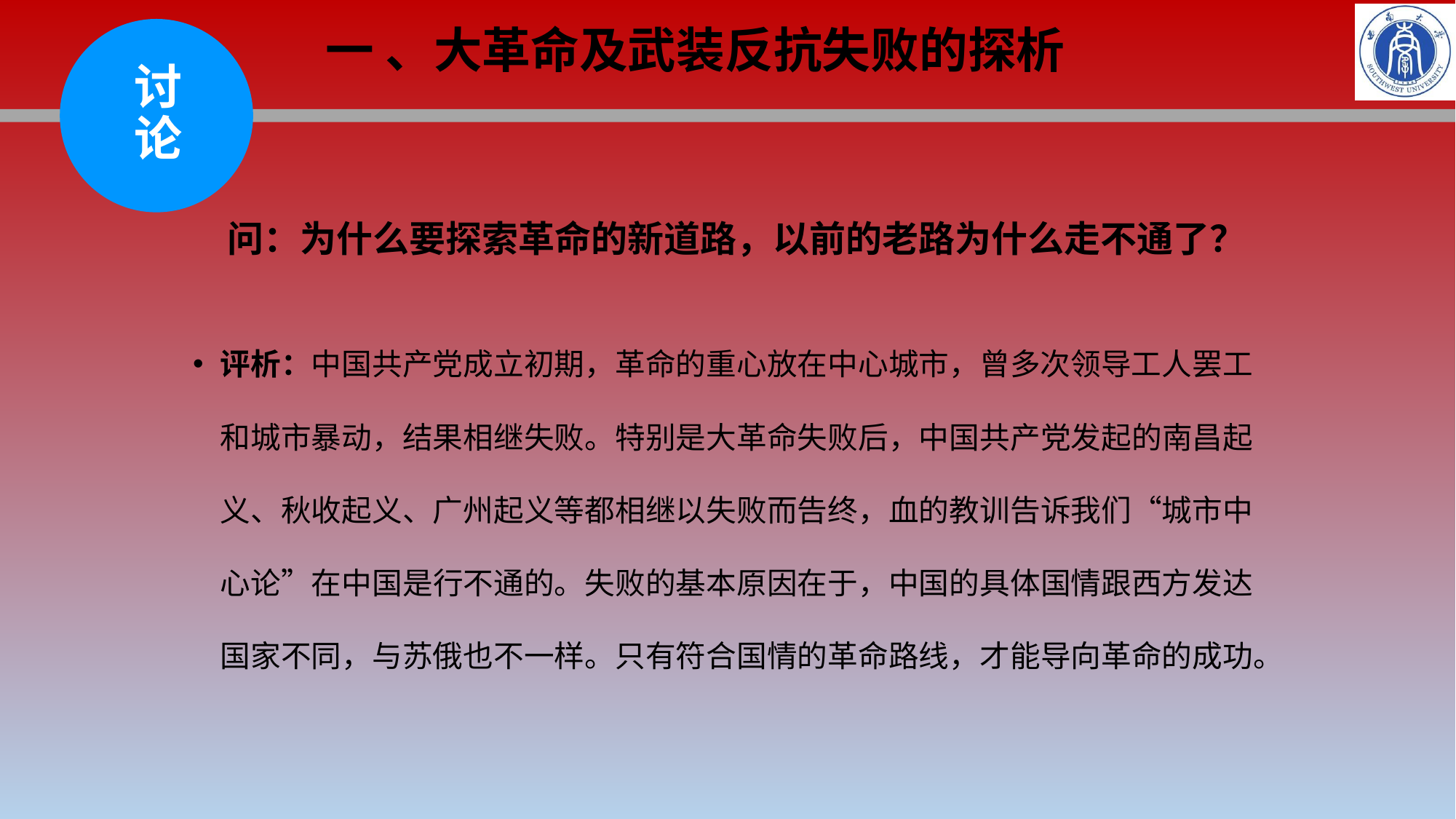

一 、大革命及武装反抗失败的探析
讨论
问：为什么要探索革命的新道路，以前的老路为什么走不通了？
评析：中国共产党成立初期，革命的重心放在中心城市，曾多次领导工人罢工和城市暴动，结果相继失败。特别是大革命失败后，中国共产党发起的南昌起义、秋收起义、广州起义等都相继以失败而告终，血的教训告诉我们“城市中心论”在中国是行不通的。失败的基本原因在于，中国的具体国情跟西方发达国家不同，与苏俄也不一样。只有符合国情的革命路线，才能导向革命的成功。